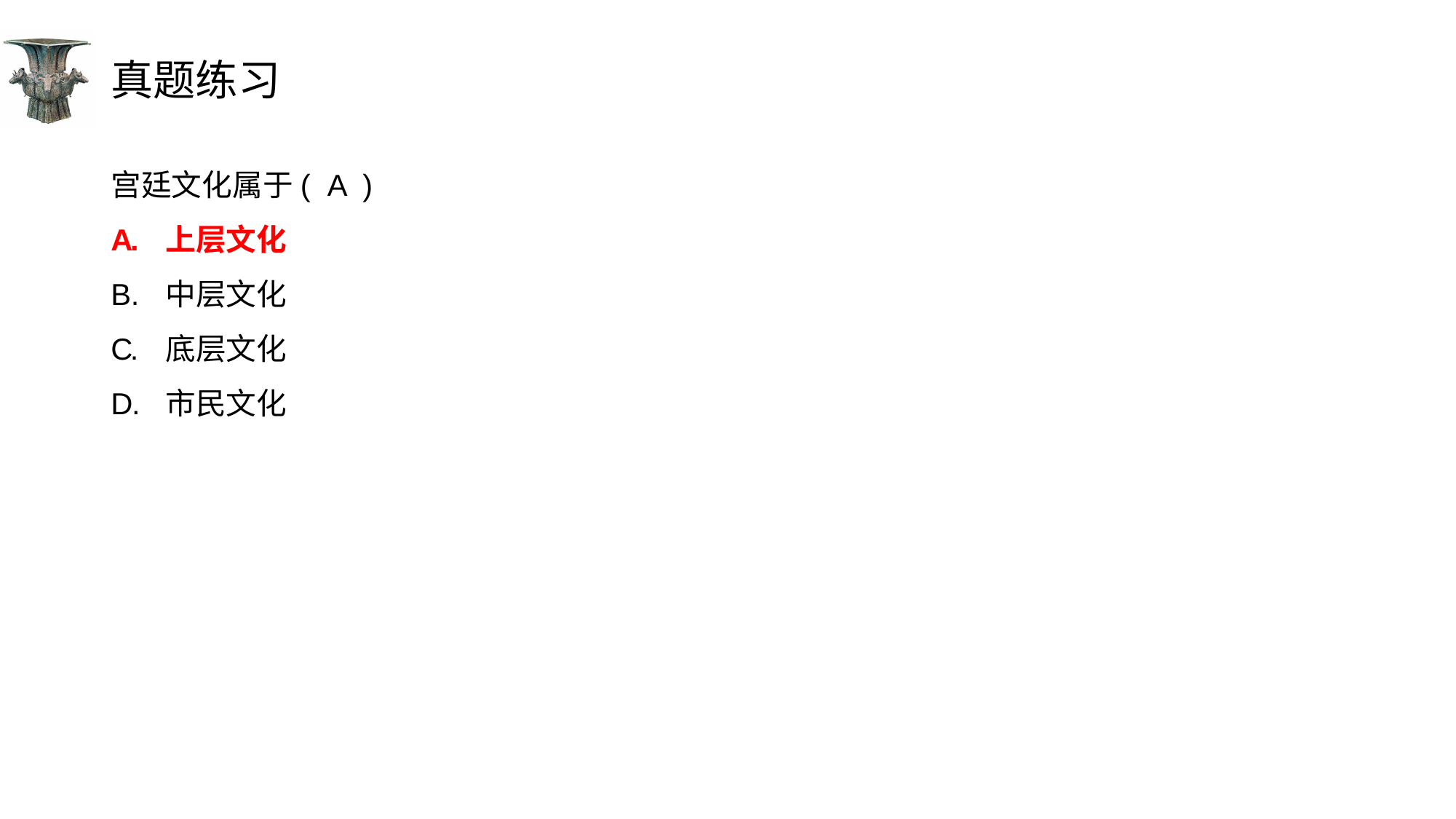

# 真题练习
宫廷文化属于(  A  )
上层文化
中层文化
底层文化
市民文化
84